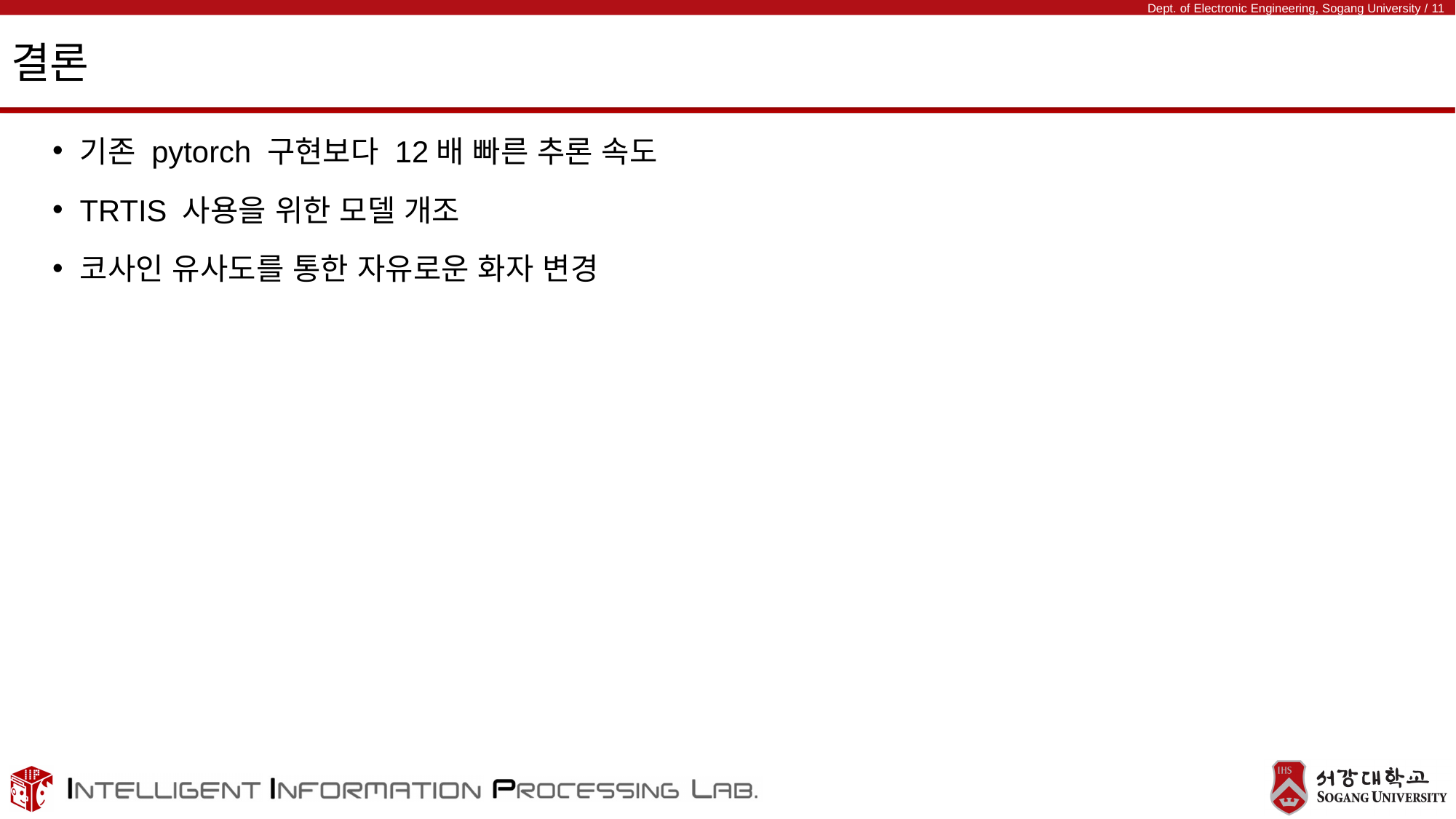

# 결론
기존 pytorch 구현보다 12배 빠른 추론 속도
TRTIS 사용을 위한 모델 개조
코사인 유사도를 통한 자유로운 화자 변경